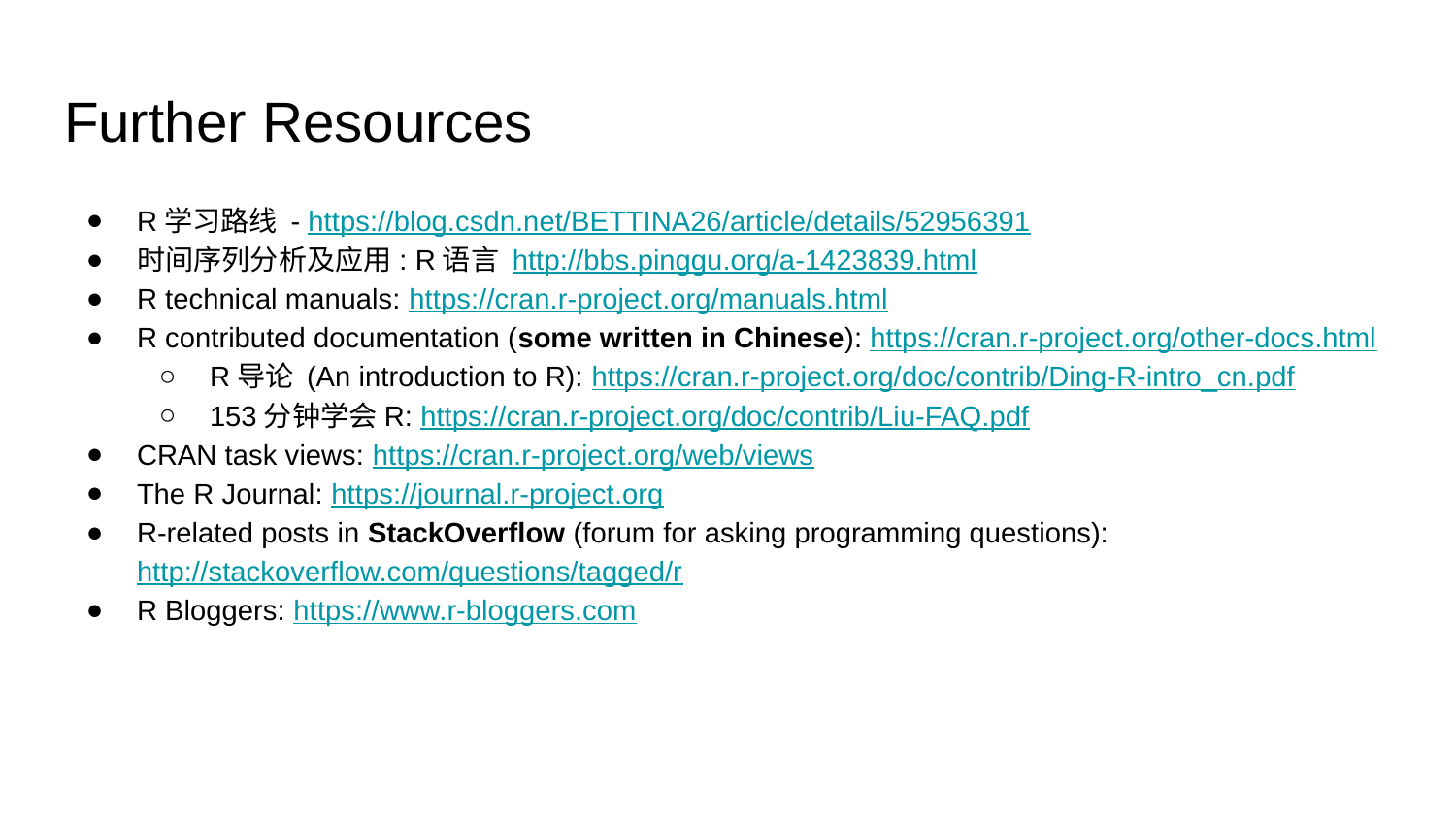

# Further Resources
R学习路线 - https://blog.csdn.net/BETTINA26/article/details/52956391
时间序列分析及应用: R语言 http://bbs.pinggu.org/a-1423839.html
R technical manuals: https://cran.r-project.org/manuals.html
R contributed documentation (some written in Chinese): https://cran.r-project.org/other-docs.html
R导论 (An introduction to R): https://cran.r-project.org/doc/contrib/Ding-R-intro_cn.pdf
153分钟学会R: https://cran.r-project.org/doc/contrib/Liu-FAQ.pdf
CRAN task views: https://cran.r-project.org/web/views
The R Journal: https://journal.r-project.org
R-related posts in StackOverflow (forum for asking programming questions): http://stackoverflow.com/questions/tagged/r
R Bloggers: https://www.r-bloggers.com